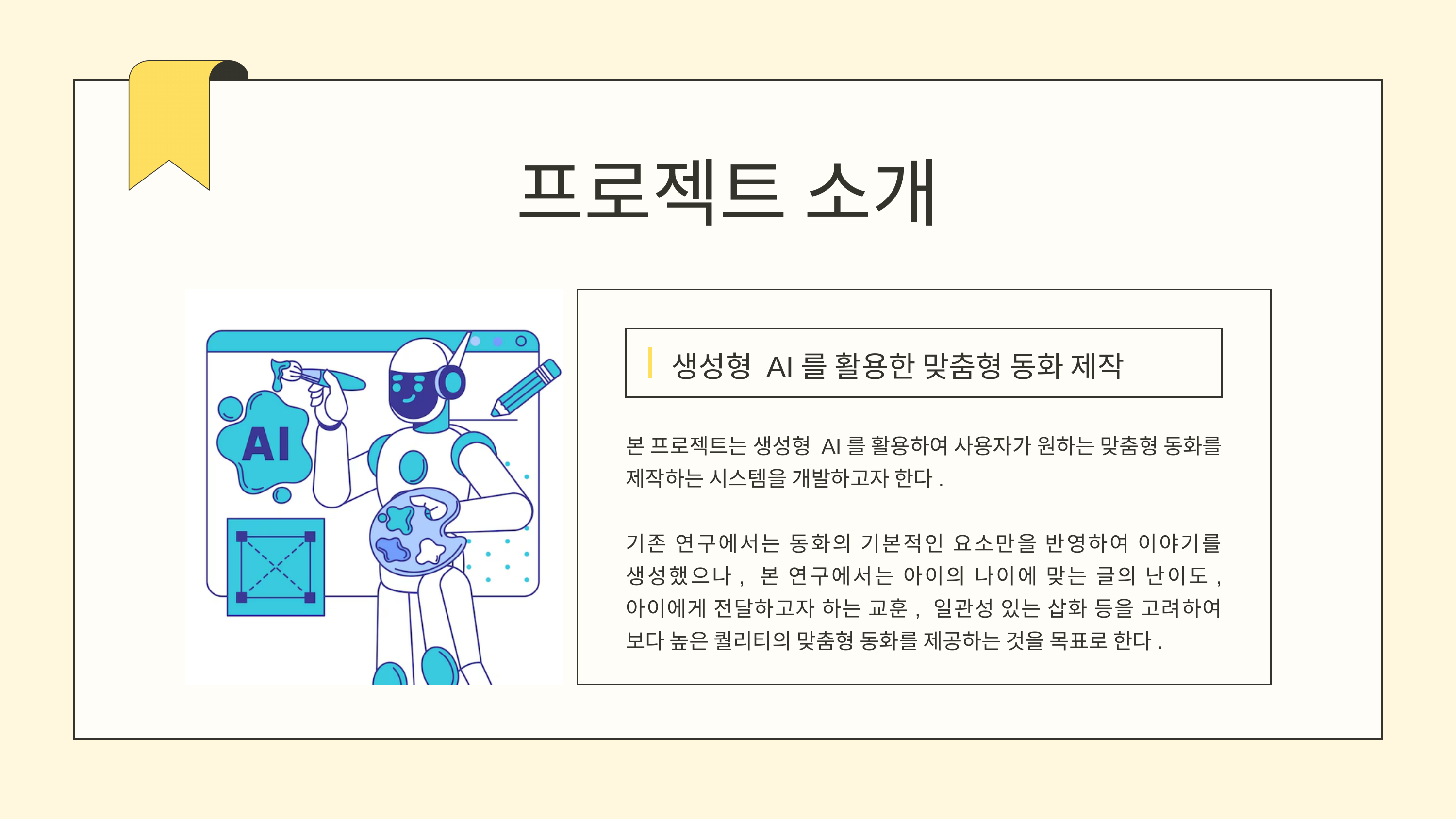

프로젝트 소개

생성형 AI를 활용한 맞춤형 동화 제작

본 프로젝트는 생성형 AI를 활용하여 사용자가 원하는 맞춤형 동화를 제작하는 시스템을 개발하고자 한다.

기존 연구에서는 동화의 기본적인 요소만을 반영하여 이야기를 생성했으나, 본 연구에서는 아이의 나이에 맞는 글의 난이도, 아이에게 전달하고자 하는 교훈, 일관성 있는 삽화 등을 고려하여 보다 높은 퀄리티의 맞춤형 동화를 제공하는 것을 목표로 한다.